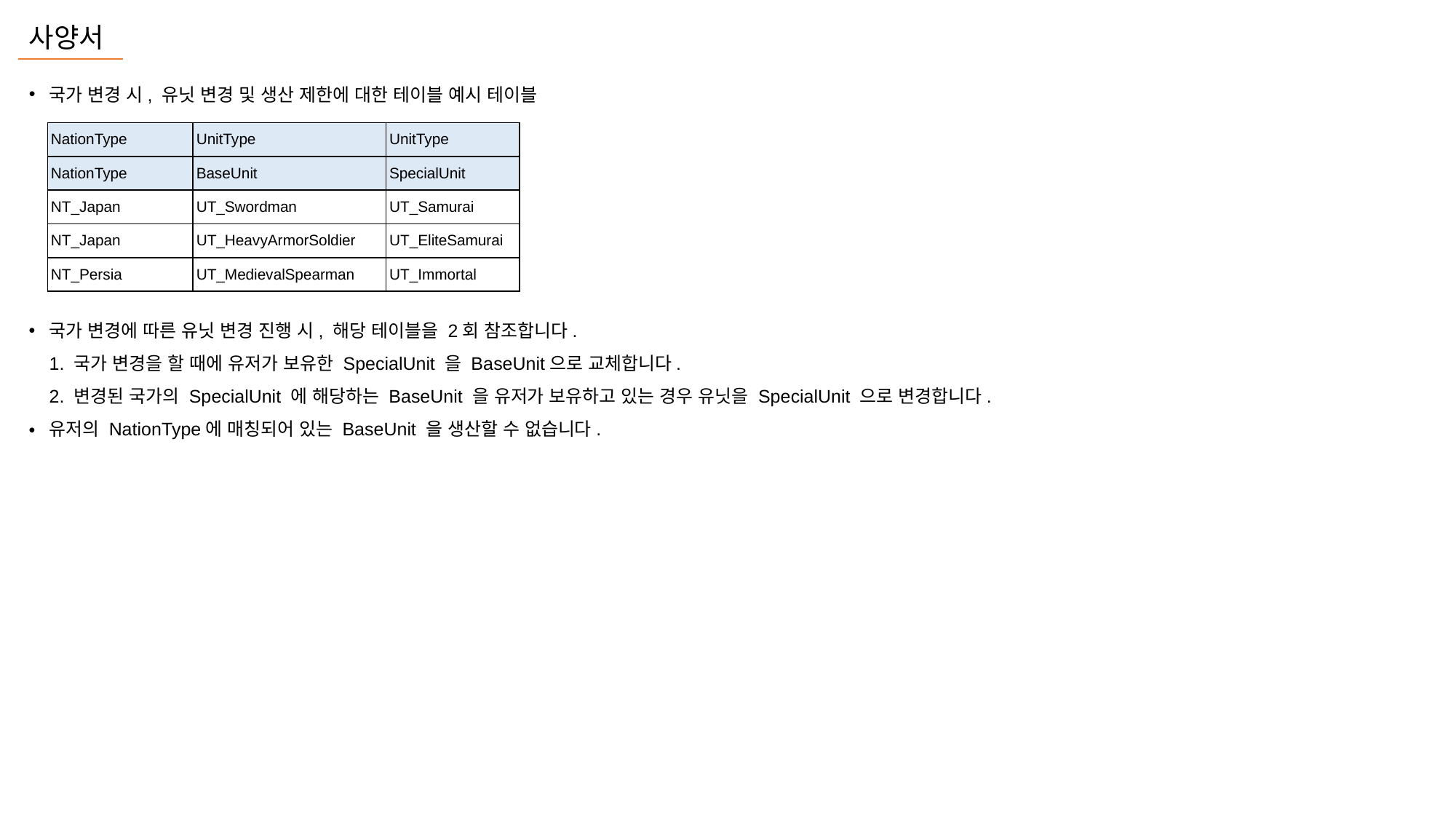

사양서
국가 변경 시, 유닛 변경 및 생산 제한에 대한 테이블 예시 테이블
| NationType | UnitType | UnitType |
| --- | --- | --- |
| NationType | BaseUnit | SpecialUnit |
| NT\_Japan | UT\_Swordman | UT\_Samurai |
| NT\_Japan | UT\_HeavyArmorSoldier | UT\_EliteSamurai |
| NT\_Persia | UT\_MedievalSpearman | UT\_Immortal |
국가 변경에 따른 유닛 변경 진행 시, 해당 테이블을 2회 참조합니다.
1. 국가 변경을 할 때에 유저가 보유한 SpecialUnit 을 BaseUnit으로 교체합니다.
2. 변경된 국가의 SpecialUnit 에 해당하는 BaseUnit 을 유저가 보유하고 있는 경우 유닛을 SpecialUnit 으로 변경합니다.
유저의 NationType에 매칭되어 있는 BaseUnit 을 생산할 수 없습니다.